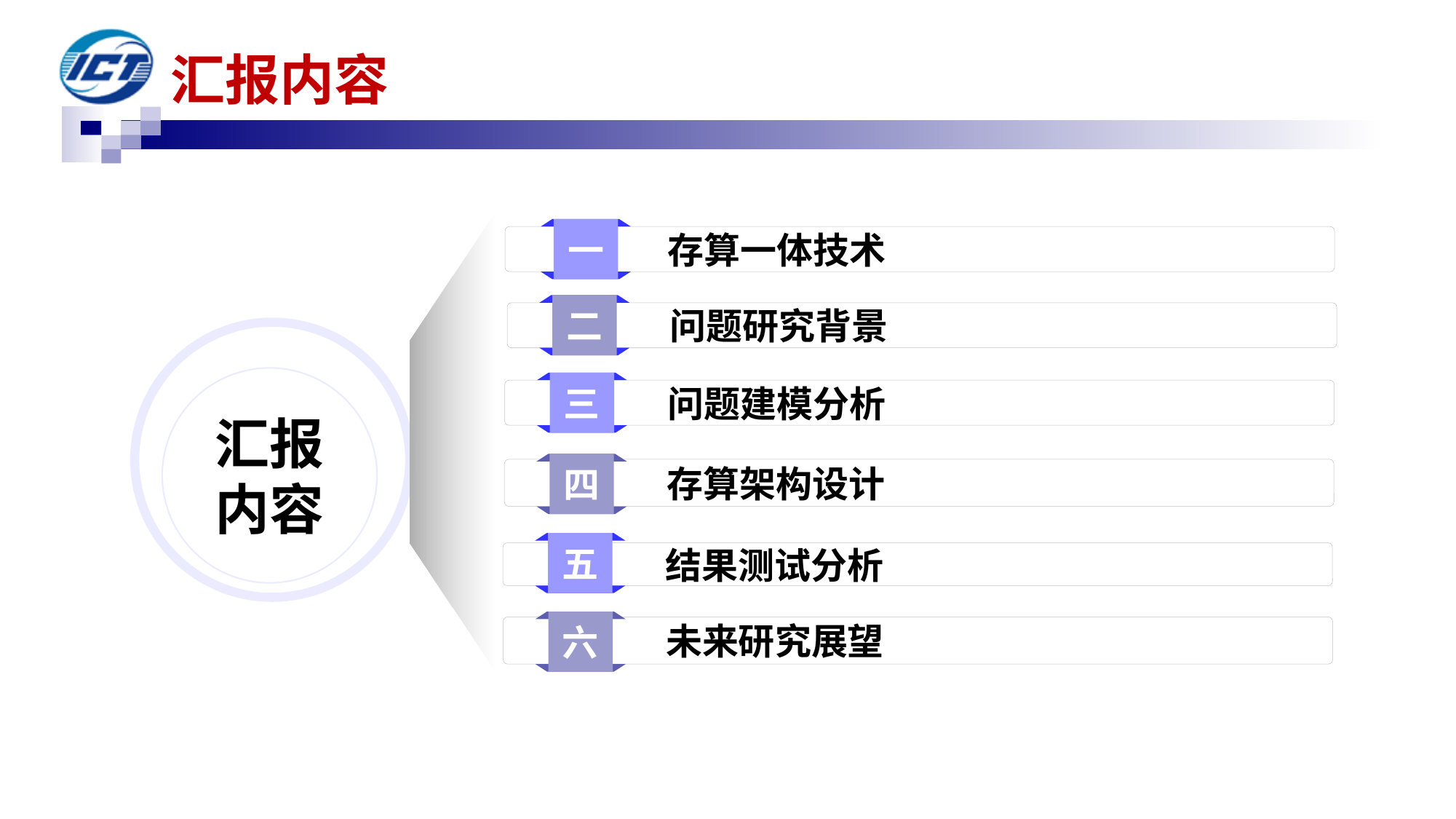

汇报内容

一

存算一体技术

二

问题研究背景

汇报
内容

三

问题建模分析

四

存算架构设计

五

结果测试分析

六

未来研究展望
3